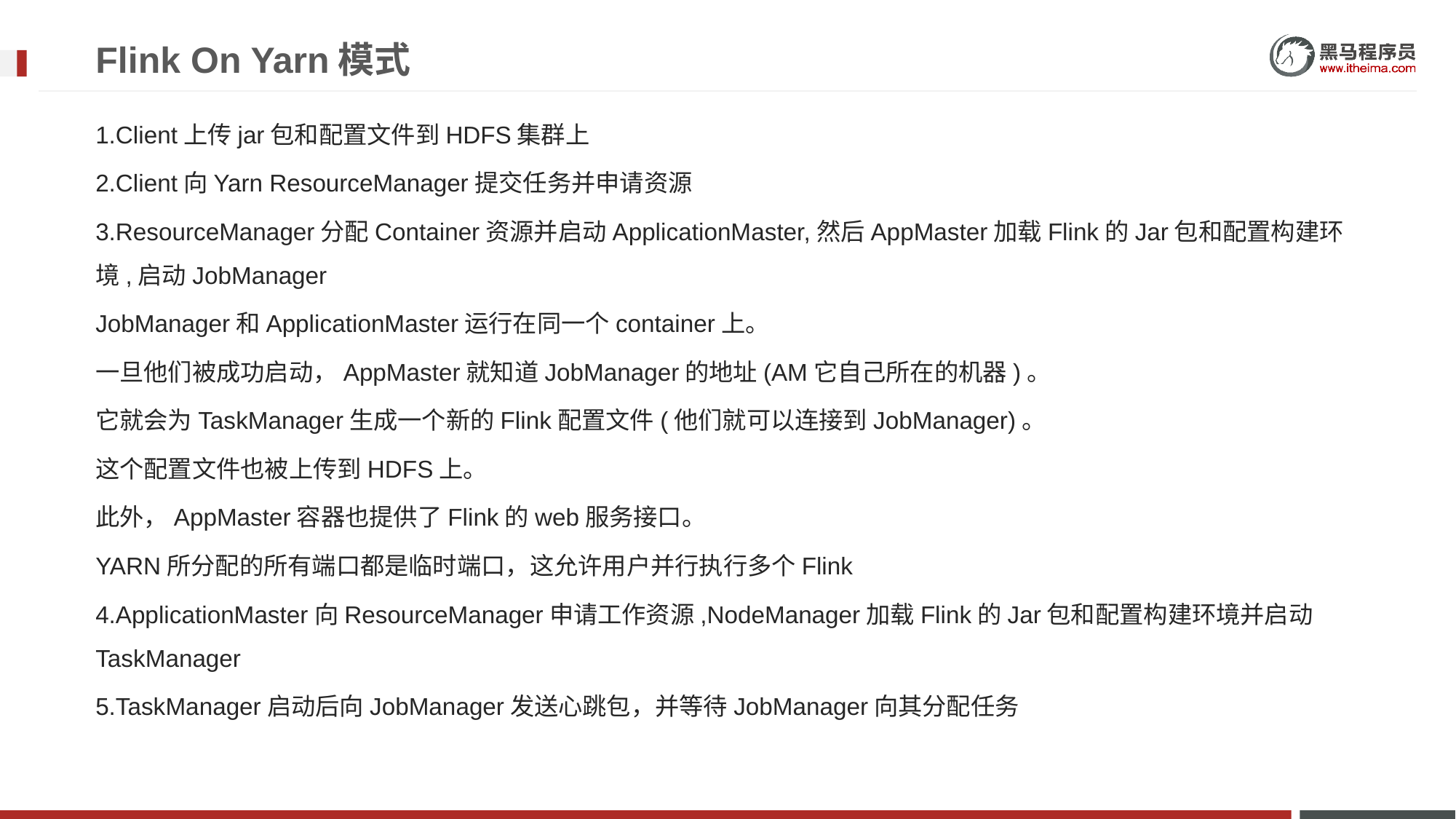

# Flink On Yarn模式
1.Client上传jar包和配置文件到HDFS集群上
2.Client向Yarn ResourceManager提交任务并申请资源
3.ResourceManager分配Container资源并启动ApplicationMaster,然后AppMaster加载Flink的Jar包和配置构建环境,启动JobManager
JobManager和ApplicationMaster运行在同一个container上。
一旦他们被成功启动，AppMaster就知道JobManager的地址(AM它自己所在的机器)。
它就会为TaskManager生成一个新的Flink配置文件(他们就可以连接到JobManager)。
这个配置文件也被上传到HDFS上。
此外，AppMaster容器也提供了Flink的web服务接口。
YARN所分配的所有端口都是临时端口，这允许用户并行执行多个Flink
4.ApplicationMaster向ResourceManager申请工作资源,NodeManager加载Flink的Jar包和配置构建环境并启动TaskManager
5.TaskManager启动后向JobManager发送心跳包，并等待JobManager向其分配任务